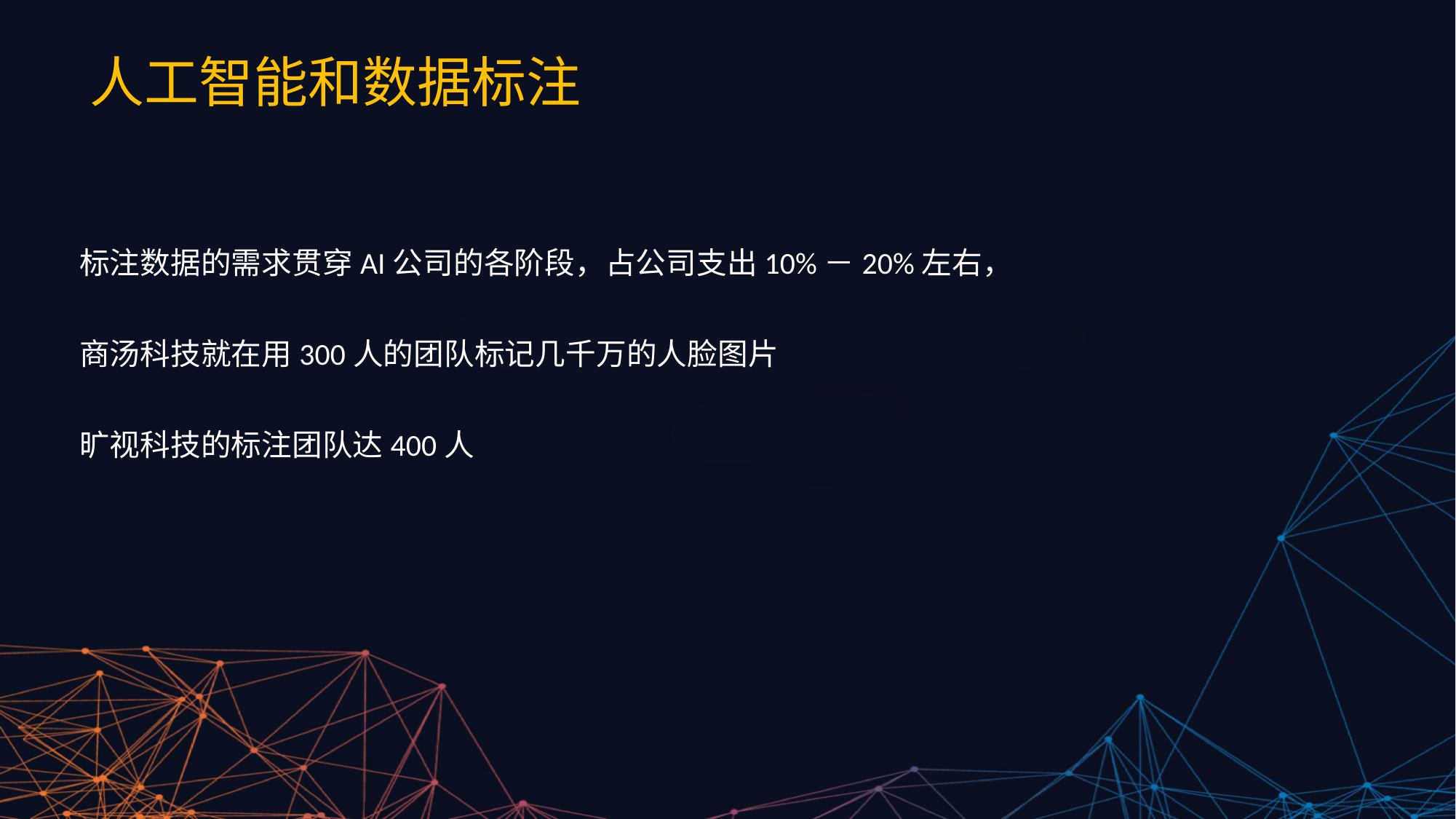

人工智能和数据标注
标注数据的需求贯穿AI公司的各阶段，占公司支出10%－20%左右，
商汤科技就在用300人的团队标记几千万的人脸图片
旷视科技的标注团队达400人